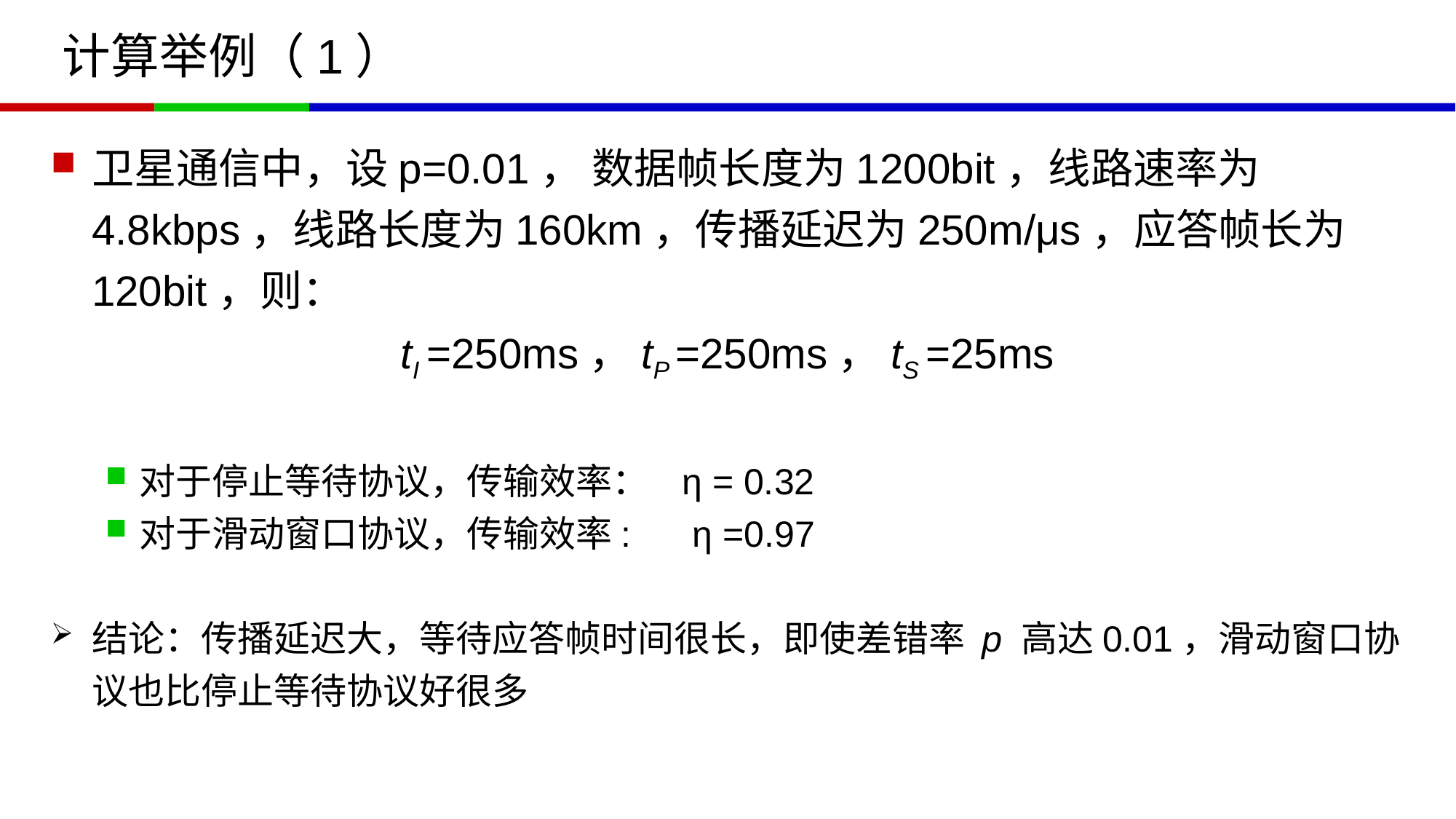

# 计算举例（1）
卫星通信中，设p=0.01， 数据帧长度为1200bit，线路速率为4.8kbps，线路长度为160km，传播延迟为250m/μs，应答帧长为120bit，则：
tI =250ms，tP =250ms，tS =25ms

对于停止等待协议，传输效率：   η = 0.32
对于滑动窗口协议，传输效率:      η =0.97

结论：传播延迟大，等待应答帧时间很长，即使差错率 p 高达0.01，滑动窗口协议也比停止等待协议好很多

83